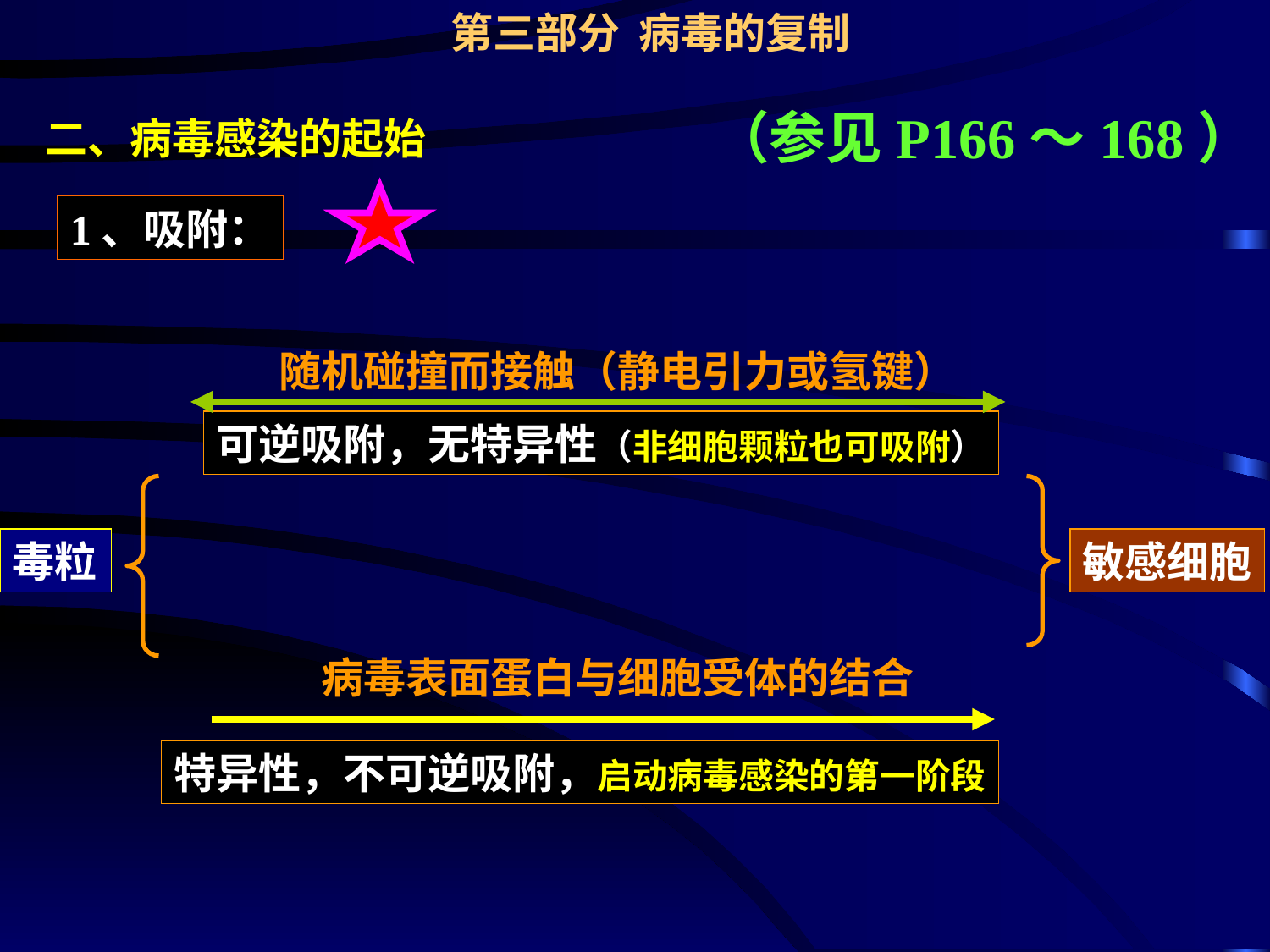

第三部分  病毒的复制
（参见P166～168）
二、病毒感染的起始

1、吸附：
随机碰撞而接触（静电引力或氢键）
可逆吸附，无特异性（非细胞颗粒也可吸附）

毒粒
敏感细胞
病毒表面蛋白与细胞受体的结合
特异性，不可逆吸附，启动病毒感染的第一阶段